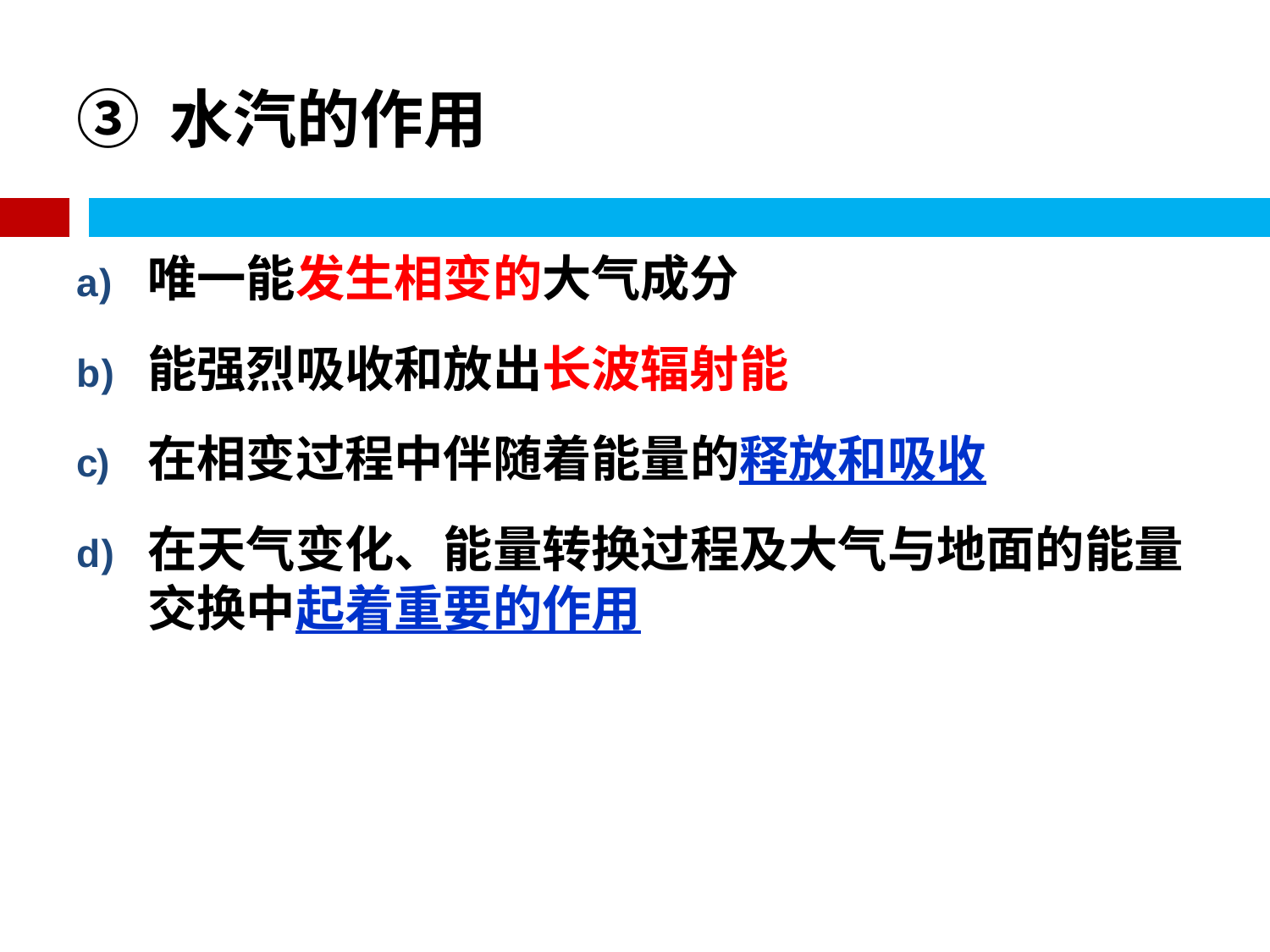

# ③ 水汽的作用
唯一能发生相变的大气成分
能强烈吸收和放出长波辐射能
在相变过程中伴随着能量的释放和吸收
在天气变化、能量转换过程及大气与地面的能量交换中起着重要的作用